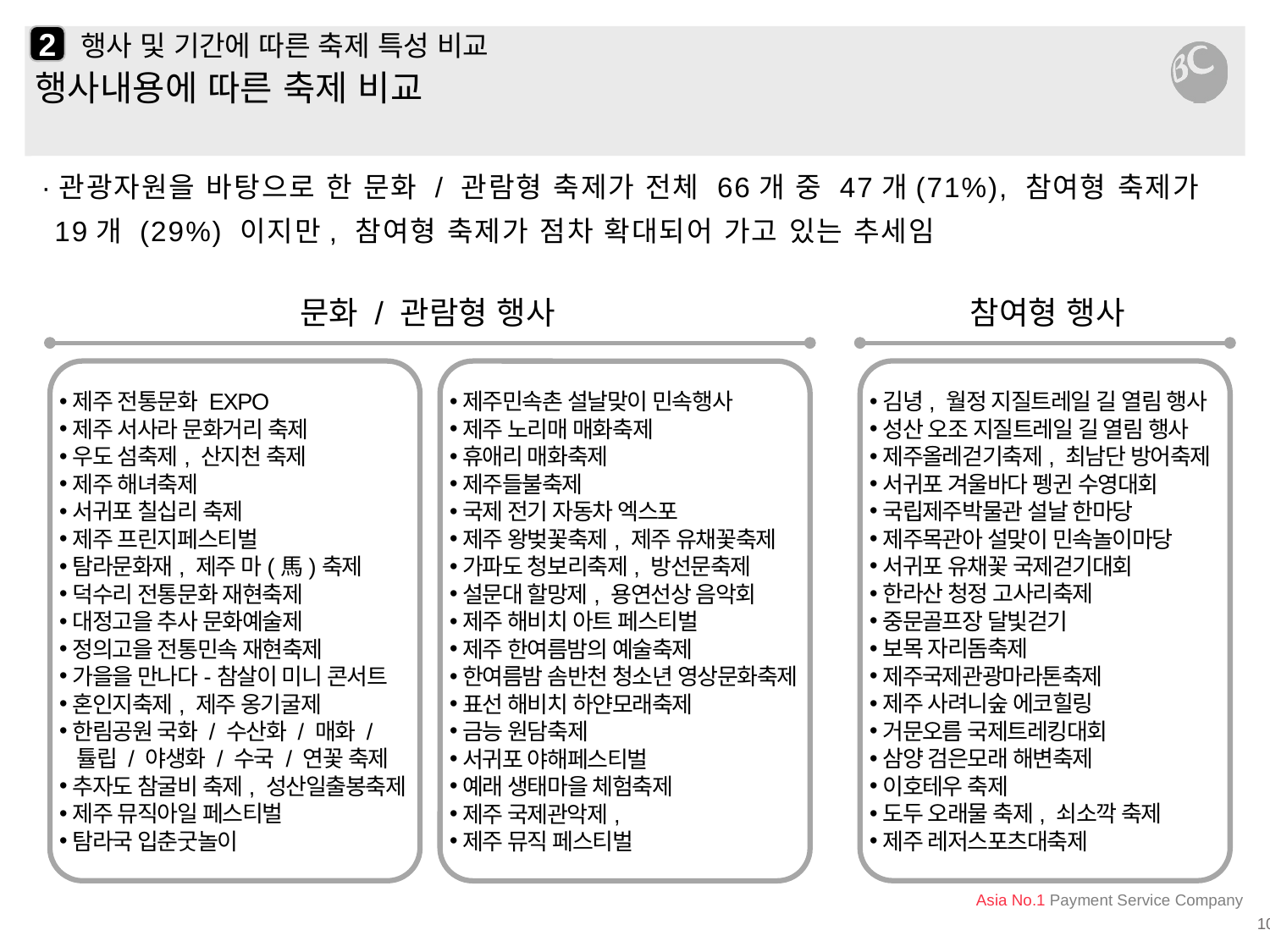

2
# 행사 및 기간에 따른 축제 특성 비교
행사내용에 따른 축제 비교
·관광자원을 바탕으로 한 문화 / 관람형 축제가 전체 66개 중 47개(71%), 참여형 축제가 19개 (29%) 이지만, 참여형 축제가 점차 확대되어 가고 있는 추세임
문화 / 관람형 행사
참여형 행사
김녕, 월정 지질트레일 길 열림 행사
성산 오조 지질트레일 길 열림 행사
제주올레걷기축제, 최남단 방어축제
서귀포 겨울바다 펭귄 수영대회
국립제주박물관 설날 한마당
제주목관아 설맞이 민속놀이마당
서귀포 유채꽃 국제걷기대회
한라산 청정 고사리축제
중문골프장 달빛걷기
보목 자리돔축제
제주국제관광마라톤축제
제주 사려니숲 에코힐링
거문오름 국제트레킹대회
삼양 검은모래 해변축제
이호테우 축제
도두 오래물 축제, 쇠소깍 축제
제주 레저스포츠대축제
제주 전통문화 EXPO
제주 서사라 문화거리 축제
우도 섬축제, 산지천 축제
제주 해녀축제
서귀포 칠십리 축제
제주 프린지페스티벌
탐라문화재, 제주 마(馬)축제
덕수리 전통문화 재현축제
대정고을 추사 문화예술제
정의고을 전통민속 재현축제
가을을 만나다-참살이 미니 콘서트
혼인지축제, 제주 옹기굴제
한림공원 국화 / 수산화 / 매화 /
  튤립 / 야생화 / 수국 / 연꽃 축제
추자도 참굴비 축제, 성산일출봉축제
제주 뮤직아일 페스티벌
탐라국 입춘굿놀이
제주민속촌 설날맞이 민속행사
제주 노리매 매화축제
휴애리 매화축제
제주들불축제
국제 전기 자동차 엑스포
제주 왕벚꽃축제, 제주 유채꽃축제
가파도 청보리축제, 방선문축제
설문대 할망제, 용연선상 음악회
제주 해비치 아트 페스티벌
제주 한여름밤의 예술축제
한여름밤 솜반천 청소년 영상문화축제
표선 해비치 하얀모래축제
금능 원담축제
서귀포 야해페스티벌
예래 생태마을 체험축제
제주 국제관악제,
제주 뮤직 페스티벌